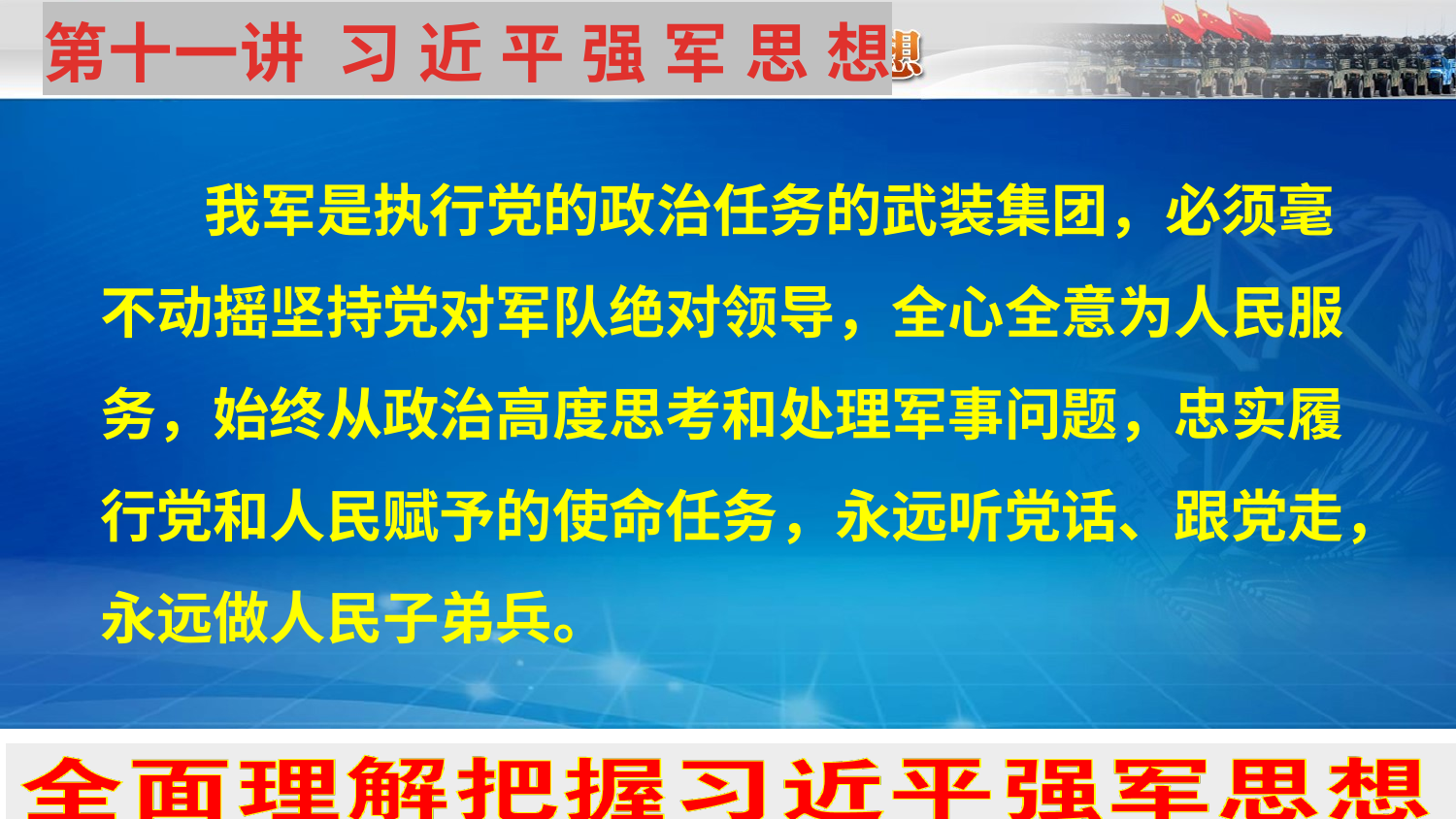

我军是执行党的政治任务的武装集团，必须毫不动摇坚持党对军队绝对领导，全心全意为人民服务，始终从政治高度思考和处理军事问题，忠实履行党和人民赋予的使命任务，永远听党话、跟党走，永远做人民子弟兵。